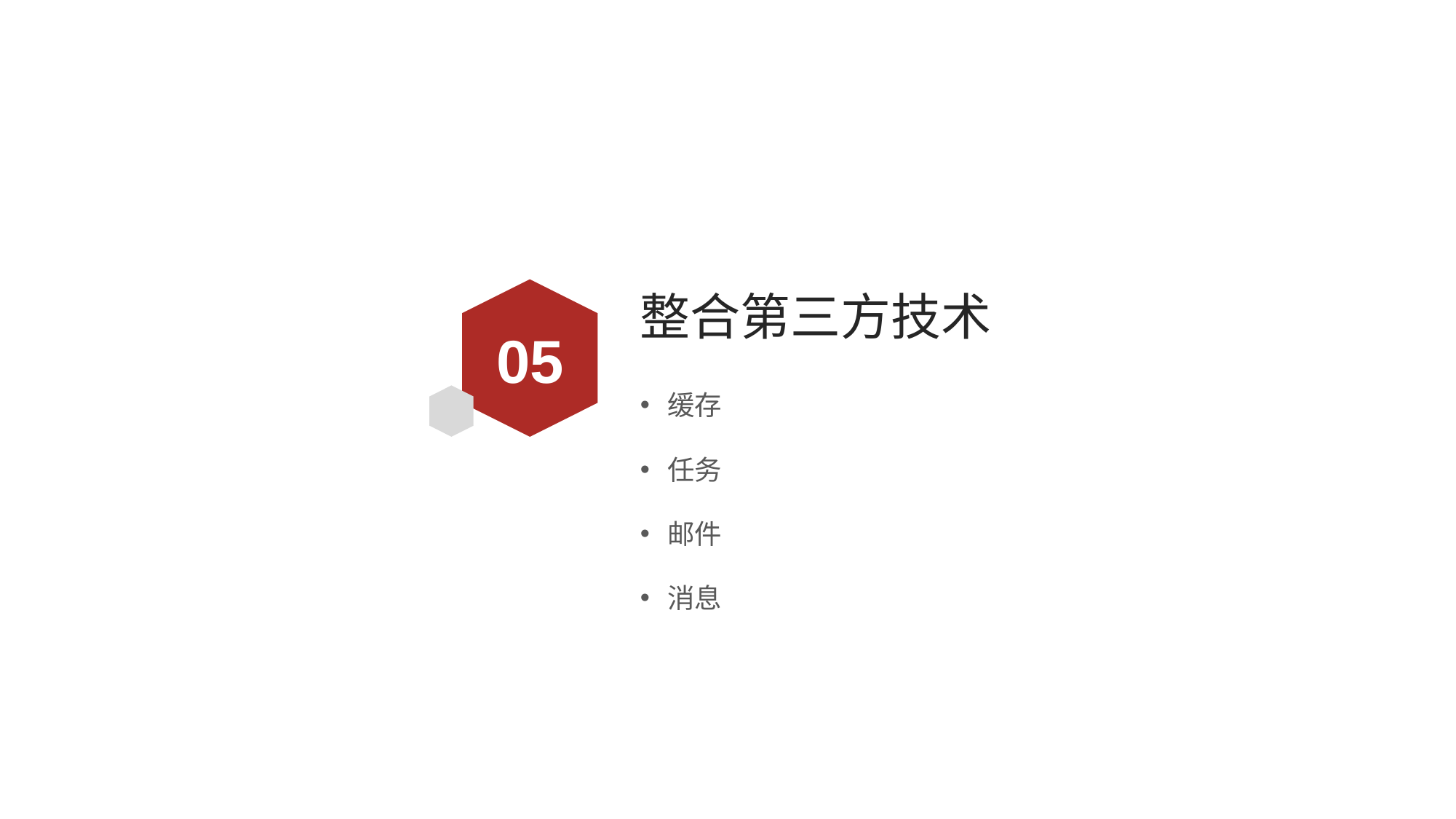

# 整合第三方技术
05
缓存
任务
邮件
消息